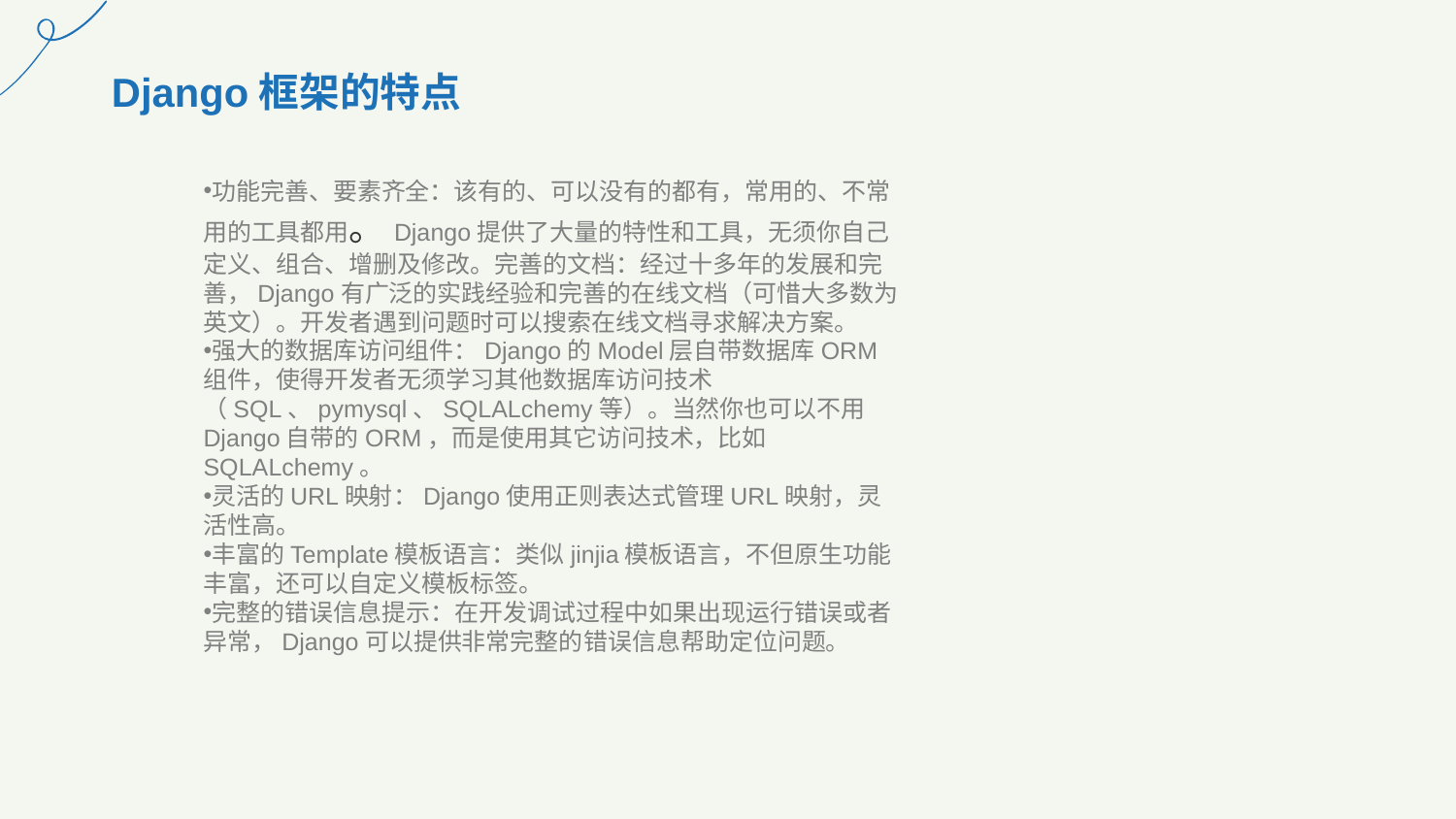

Django框架的特点
功能完善、要素齐全：该有的、可以没有的都有，常用的、不常用的工具都用。Django提供了大量的特性和工具，无须你自己定义、组合、增删及修改。完善的文档：经过十多年的发展和完善，Django有广泛的实践经验和完善的在线文档（可惜大多数为英文）。开发者遇到问题时可以搜索在线文档寻求解决方案。
强大的数据库访问组件：Django的Model层自带数据库ORM组件，使得开发者无须学习其他数据库访问技术（SQL、pymysql、SQLALchemy等）。当然你也可以不用Django自带的ORM，而是使用其它访问技术，比如SQLALchemy。
灵活的URL映射：Django使用正则表达式管理URL映射，灵活性高。
丰富的Template模板语言：类似jinjia模板语言，不但原生功能丰富，还可以自定义模板标签。
完整的错误信息提示：在开发调试过程中如果出现运行错误或者异常，Django可以提供非常完整的错误信息帮助定位问题。